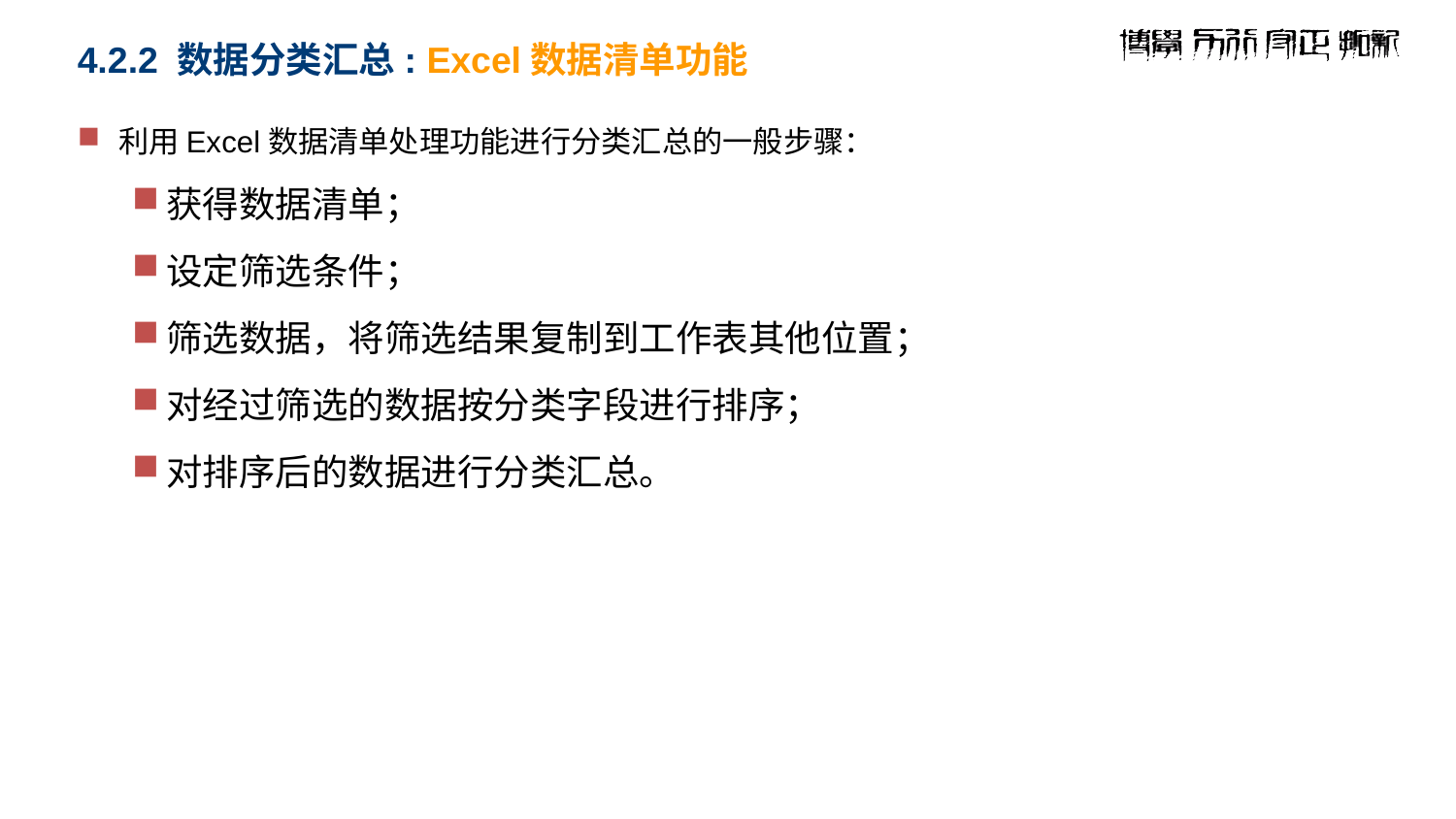

# 4.2.2 数据分类汇总: Excel数据清单功能
利用Excel数据清单处理功能进行分类汇总的一般步骤：
获得数据清单；
设定筛选条件；
筛选数据，将筛选结果复制到工作表其他位置；
对经过筛选的数据按分类字段进行排序；
对排序后的数据进行分类汇总。